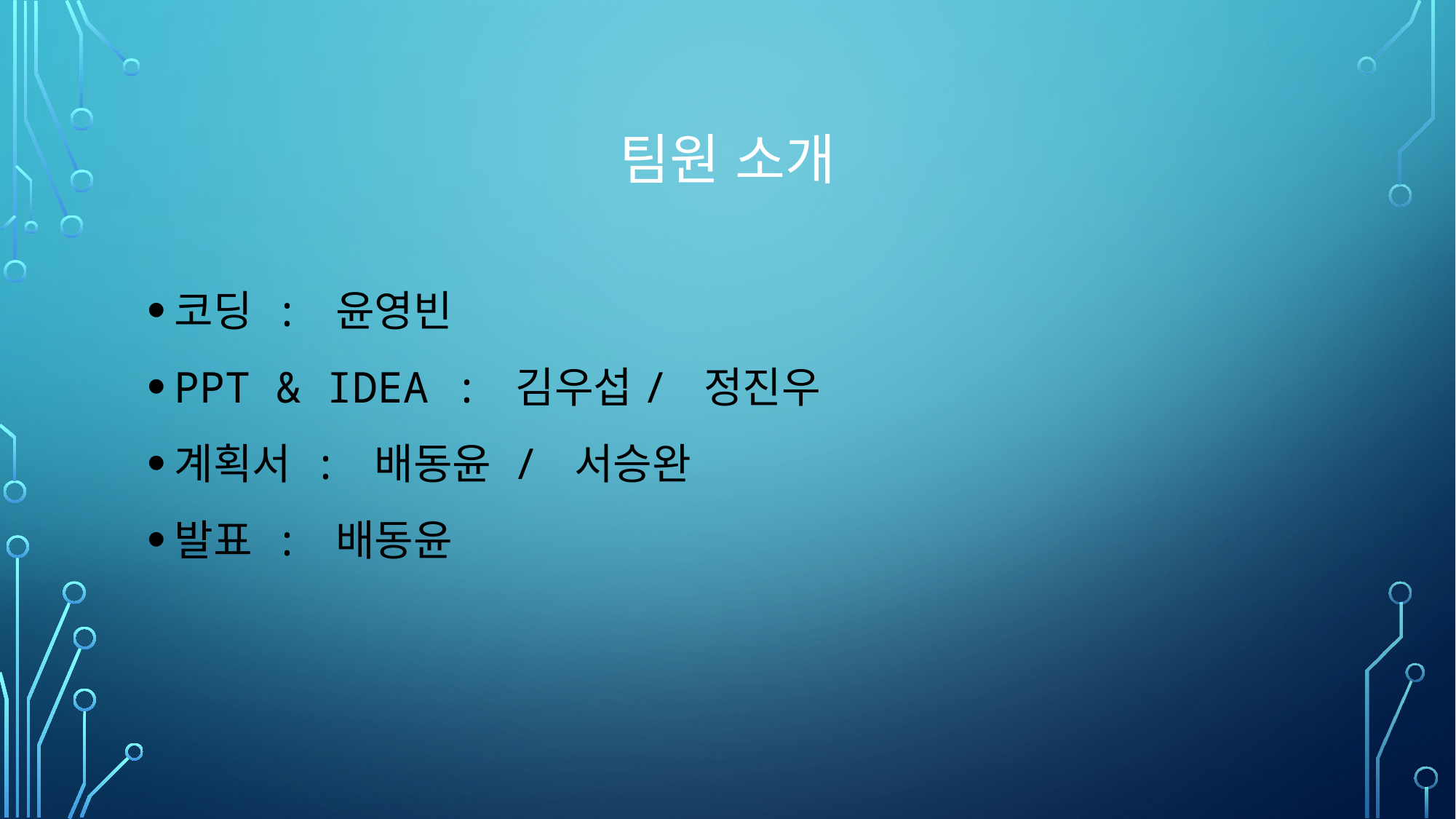

# 팀원 소개
코딩 : 윤영빈
PPT & IDEA : 김우섭/ 정진우
계획서 : 배동윤 / 서승완
발표 : 배동윤